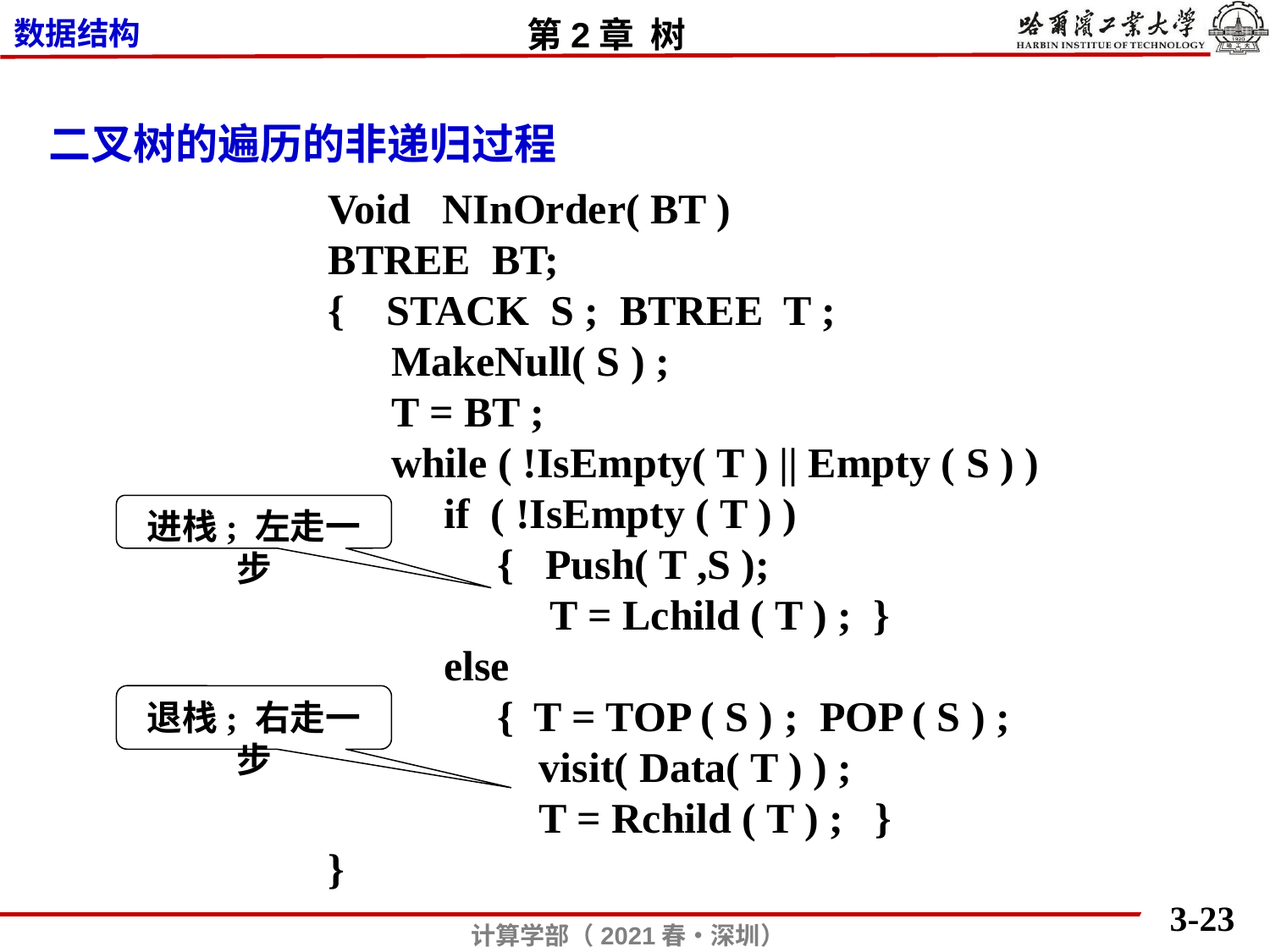

二叉树的遍历的非递归过程
Void   NInOrder( BT )
BTREE  BT;
{    STACK  S ;  BTREE  T ;
      MakeNull( S ) ;
      T = BT ;
      while ( !IsEmpty( T ) || Empty ( S ) )
           if  ( !IsEmpty ( T ) )
                {   Push( T ,S );
                     T = Lchild ( T ) ;  }
           else
                {  T = TOP ( S ) ;  POP ( S ) ;
                    visit( Data( T ) ) ;
                    T = Rchild ( T ) ;   }
}
进栈; 左走一步
退栈; 右走一步